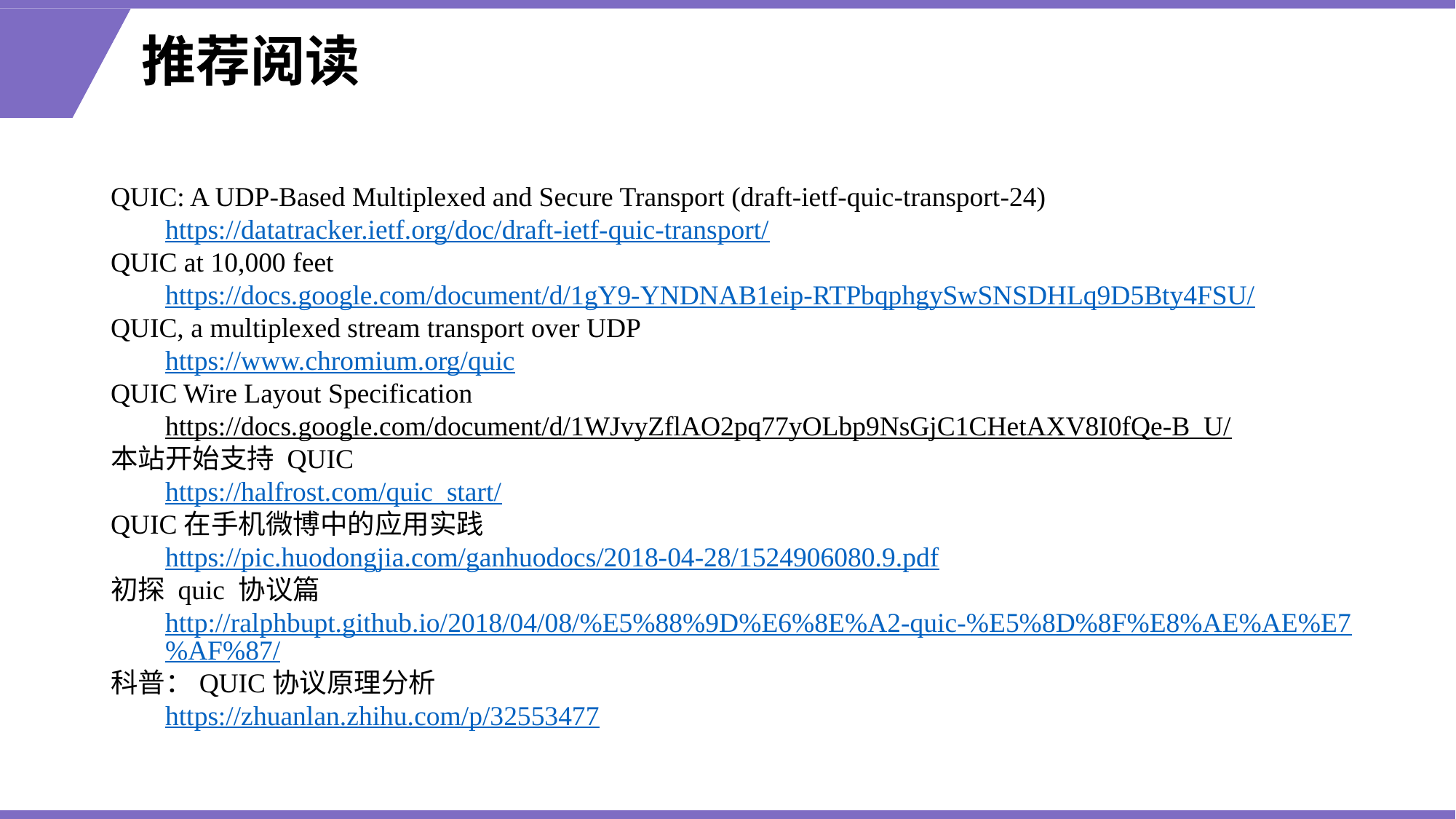

# 推荐阅读
QUIC: A UDP-Based Multiplexed and Secure Transport (draft-ietf-quic-transport-24)
https://datatracker.ietf.org/doc/draft-ietf-quic-transport/
QUIC at 10,000 feet
https://docs.google.com/document/d/1gY9-YNDNAB1eip-RTPbqphgySwSNSDHLq9D5Bty4FSU/
QUIC, a multiplexed stream transport over UDP
https://www.chromium.org/quic
QUIC Wire Layout Specification
https://docs.google.com/document/d/1WJvyZflAO2pq77yOLbp9NsGjC1CHetAXV8I0fQe-B_U/
本站开始支持 QUIC
https://halfrost.com/quic_start/
QUIC在⼿机微博中的应⽤实践
https://pic.huodongjia.com/ganhuodocs/2018-04-28/1524906080.9.pdf
初探 quic 协议篇
http://ralphbupt.github.io/2018/04/08/%E5%88%9D%E6%8E%A2-quic-%E5%8D%8F%E8%AE%AE%E7%AF%87/
科普：QUIC协议原理分析
https://zhuanlan.zhihu.com/p/32553477